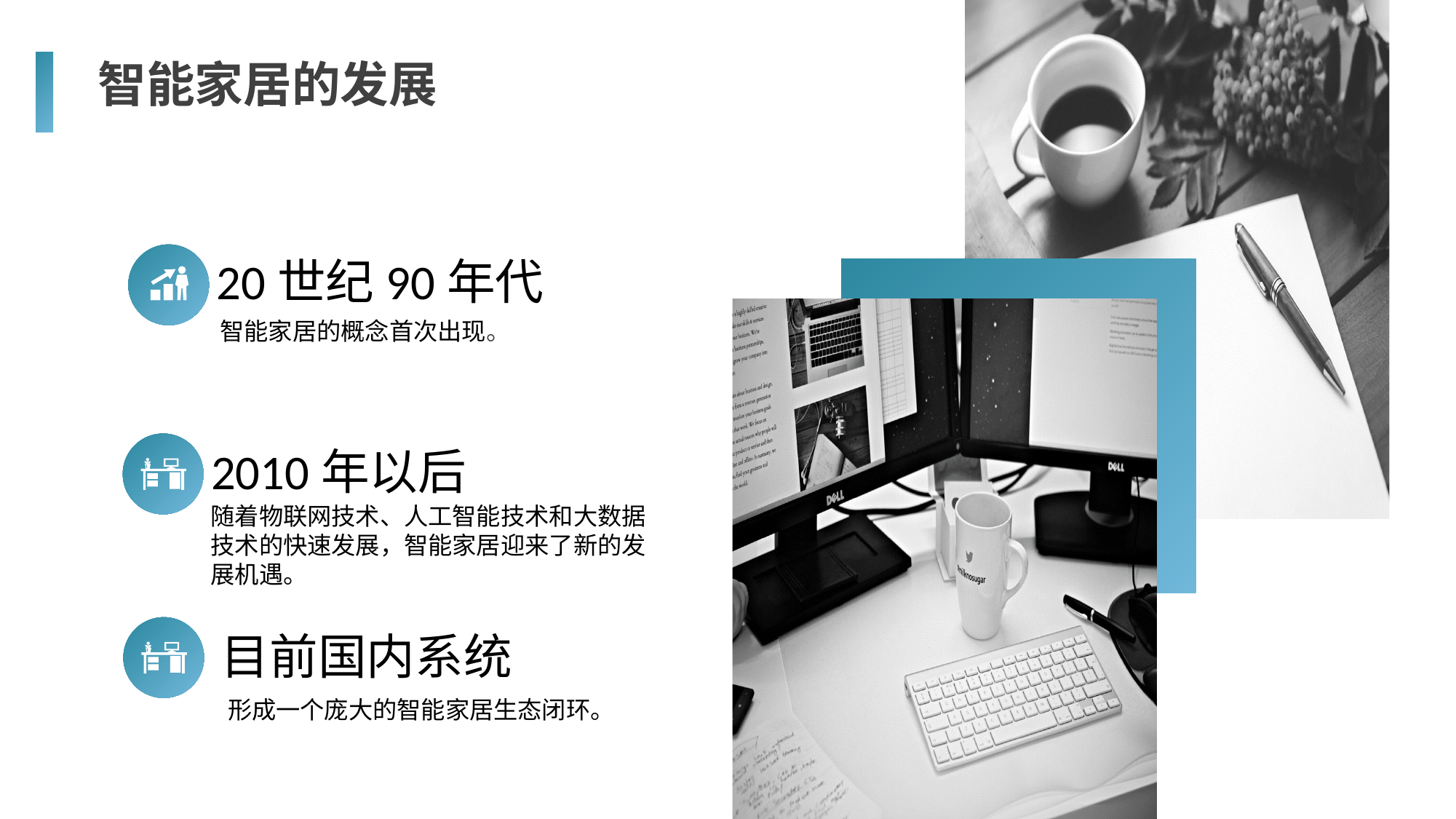

智能家居的发展

20世纪90年代

智能家居的概念首次出现。

2010年以后

随着物联网技术、人工智能技术和大数据技术的快速发展，智能家居迎来了新的发展机遇。
目前国内系统

形成一个庞大的智能家居生态闭环。